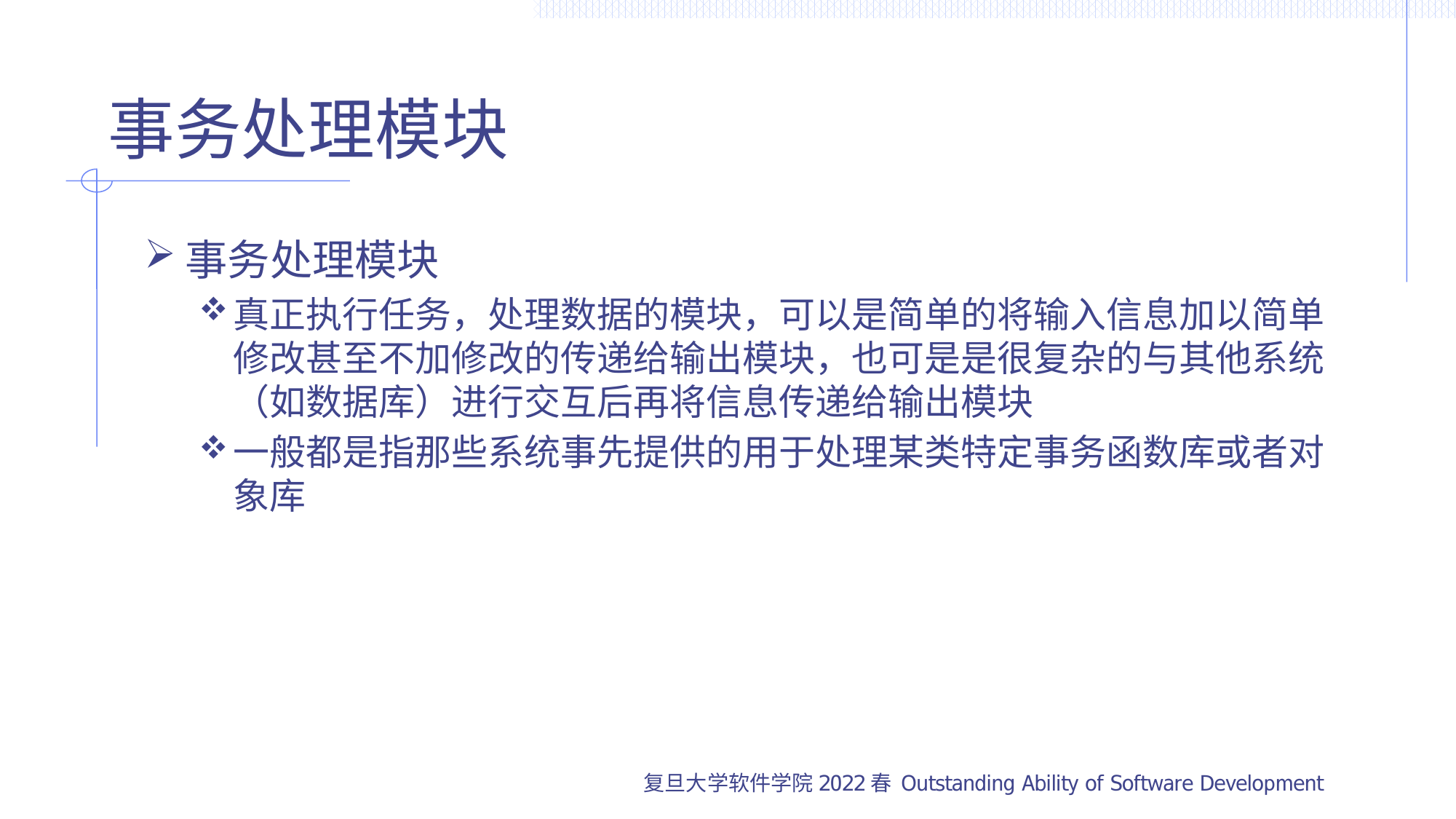

# 事务处理模块
事务处理模块
真正执行任务，处理数据的模块，可以是简单的将输入信息加以简单修改甚至不加修改的传递给输出模块，也可是是很复杂的与其他系统（如数据库）进行交互后再将信息传递给输出模块
一般都是指那些系统事先提供的用于处理某类特定事务函数库或者对象库